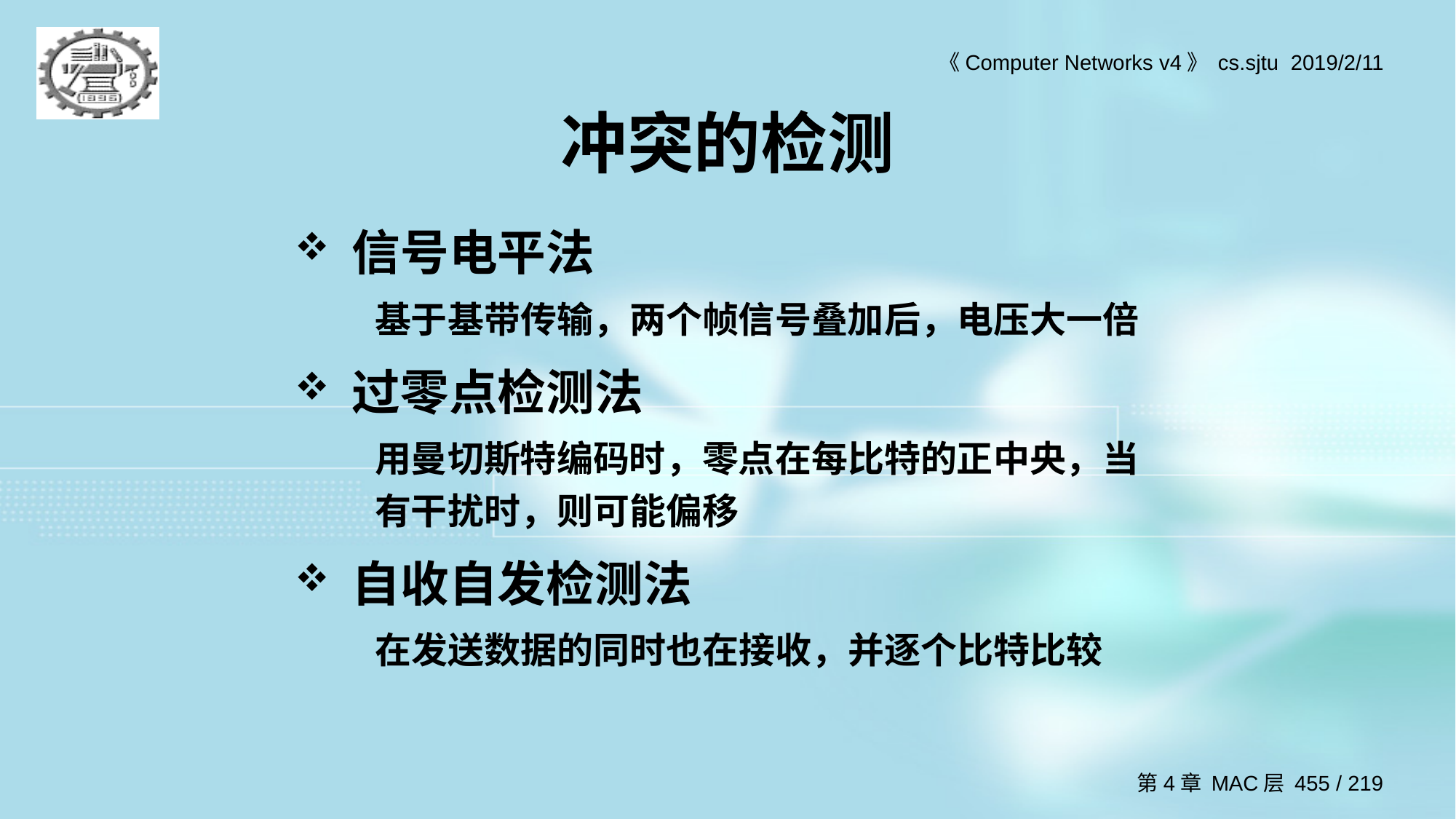

# 冲突的检测
信号电平法
基于基带传输，两个帧信号叠加后，电压大一倍
过零点检测法
用曼切斯特编码时，零点在每比特的正中央，当有干扰时，则可能偏移
自收自发检测法
在发送数据的同时也在接收，并逐个比特比较